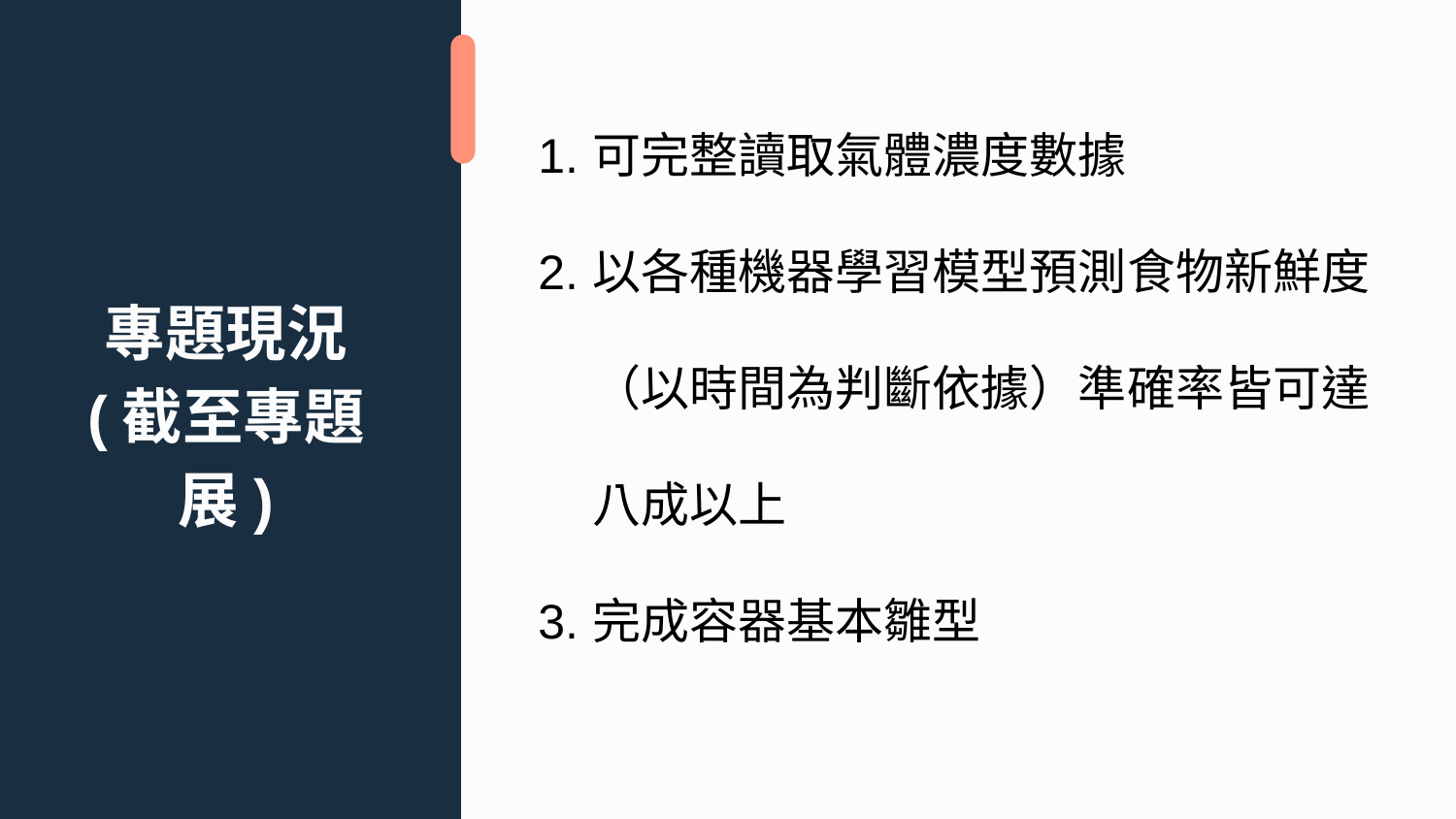

可完整讀取氣體濃度數據
以各種機器學習模型預測食物新鮮度（以時間為判斷依據）準確率皆可達八成以上
完成容器基本雛型

# 專題現況 (截至專題展)
專題結果
(截至專題展)